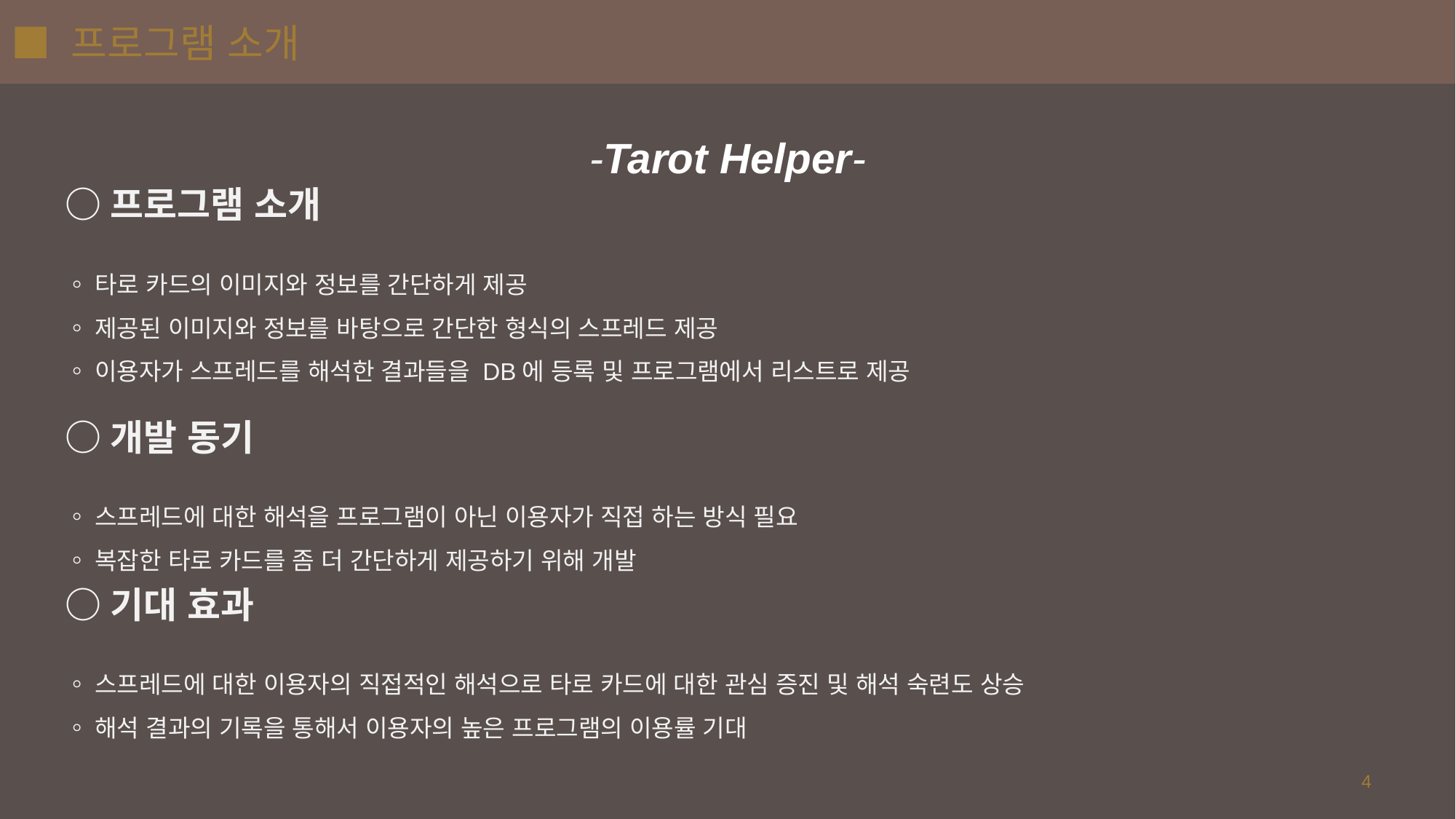

# ■ 프로그램 소개
-Tarot Helper-
○프로그램 소개

◦타로 카드의 이미지와 정보를 간단하게 제공
◦제공된 이미지와 정보를 바탕으로 간단한 형식의 스프레드 제공
◦이용자가 스프레드를 해석한 결과들을 DB에 등록 및 프로그램에서 리스트로 제공
○개발 동기

◦스프레드에 대한 해석을 프로그램이 아닌 이용자가 직접 하는 방식 필요
◦복잡한 타로 카드를 좀 더 간단하게 제공하기 위해 개발
○기대 효과

◦스프레드에 대한 이용자의 직접적인 해석으로 타로 카드에 대한 관심 증진 및 해석 숙련도 상승
◦해석 결과의 기록을 통해서 이용자의 높은 프로그램의 이용률 기대
4